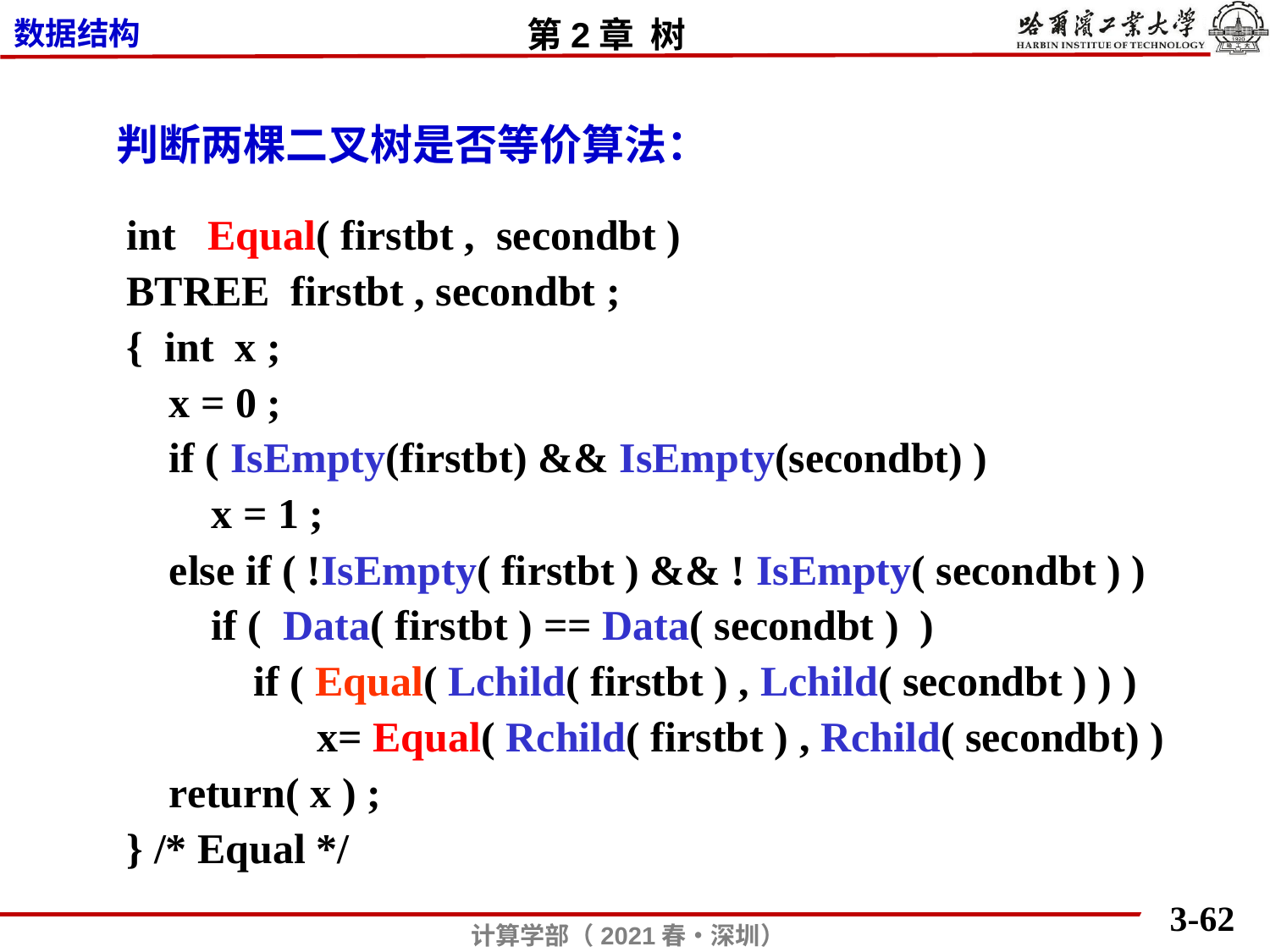

判断两棵二叉树是否等价算法：
int   Equal( firstbt ,  secondbt )
BTREE  firstbt , secondbt ;
{  int  x ;
    x = 0 ;
    if ( IsEmpty(firstbt) && IsEmpty(secondbt) )
        x = 1 ;
    else if ( !IsEmpty( firstbt ) && ! IsEmpty( secondbt ) )
        if (  Data( firstbt ) == Data( secondbt )  )
            if ( Equal( Lchild( firstbt ) , Lchild( secondbt ) ) )
                  x= Equal( Rchild( firstbt ) , Rchild( secondbt) )
    return( x ) ;
} /* Equal */